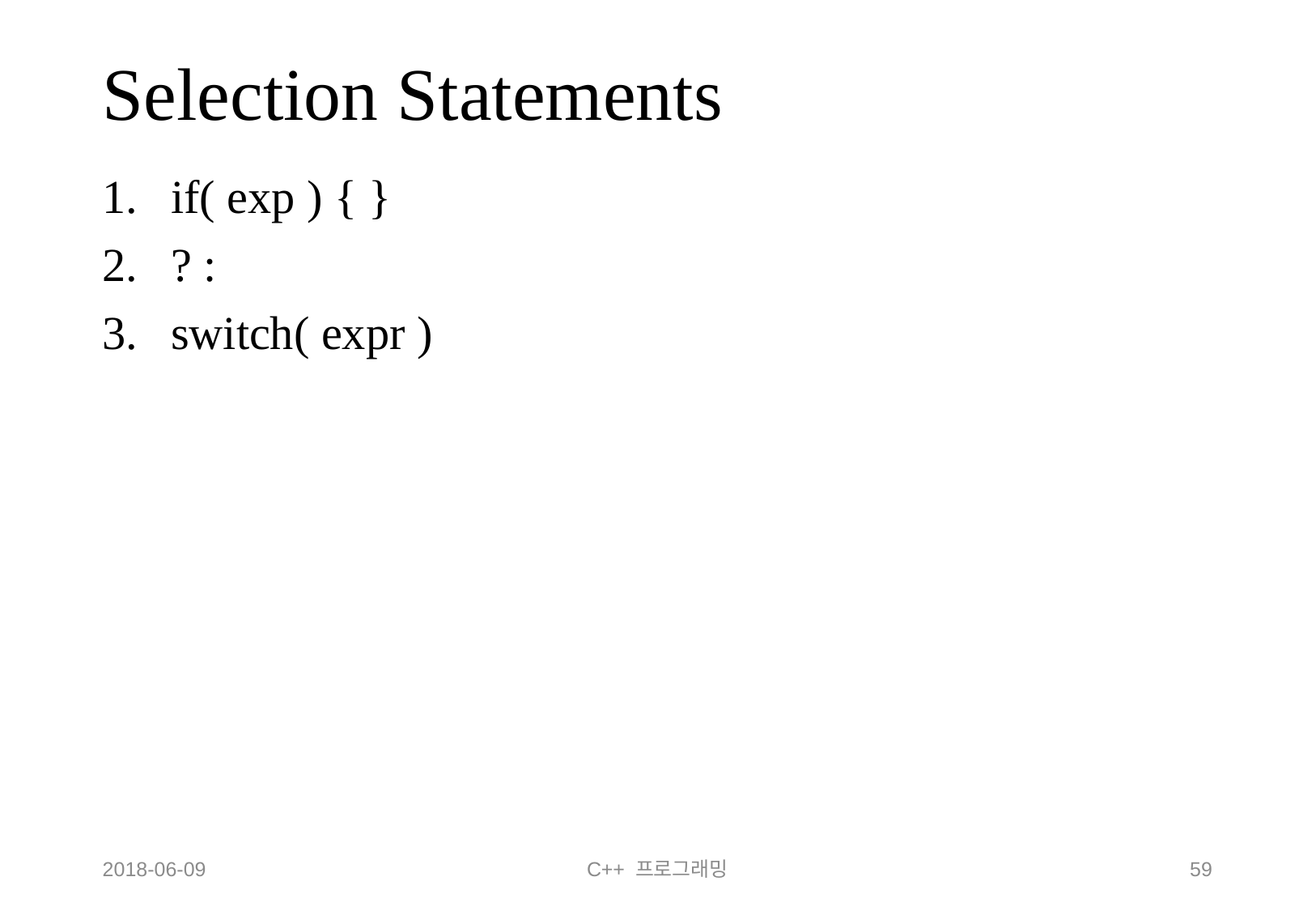

# Selection Statements
if( exp ) { }
? :
switch( expr )
2018-06-09
C++ 프로그래밍
59